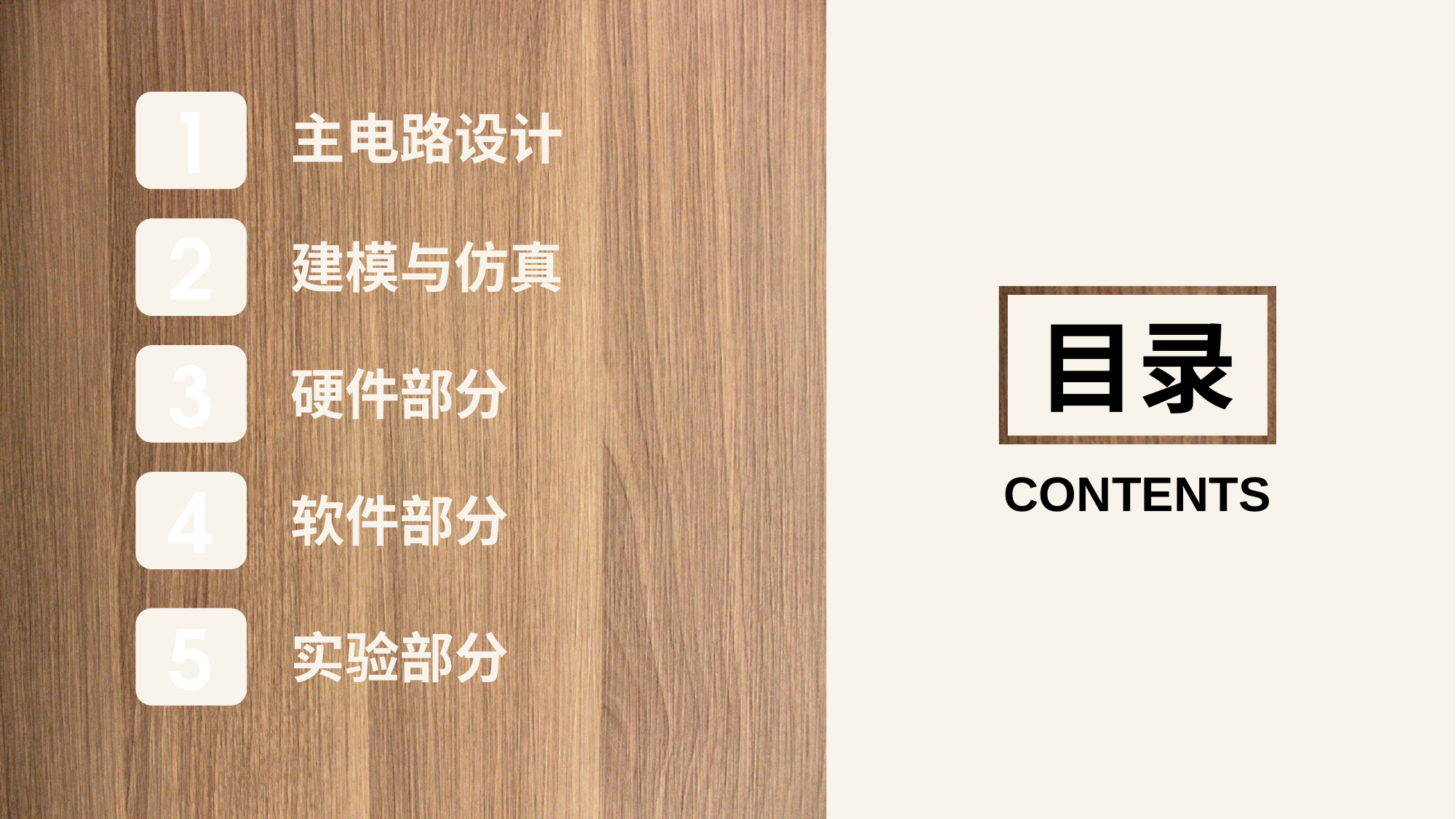

1
主电路设计
2
建模与仿真

目录
3
硬件部分
CONTENTS
4
软件部分
5
实验部分